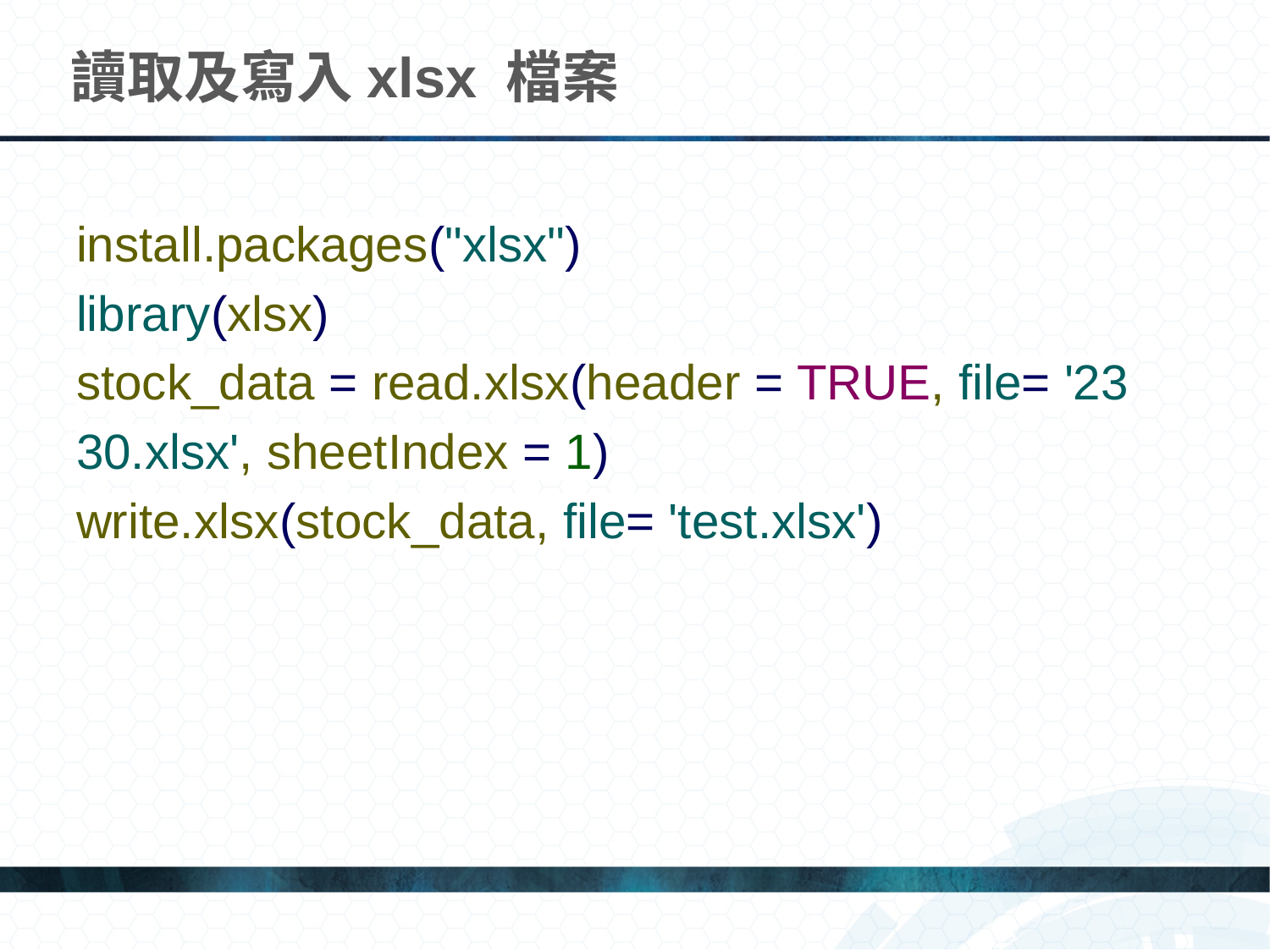

# 讀取及寫入xlsx 檔案
install.packages("xlsx")
library(xlsx)
stock_data = read.xlsx(header = TRUE, file= '23
30.xlsx', sheetIndex = 1)
write.xlsx(stock_data, file= 'test.xlsx')